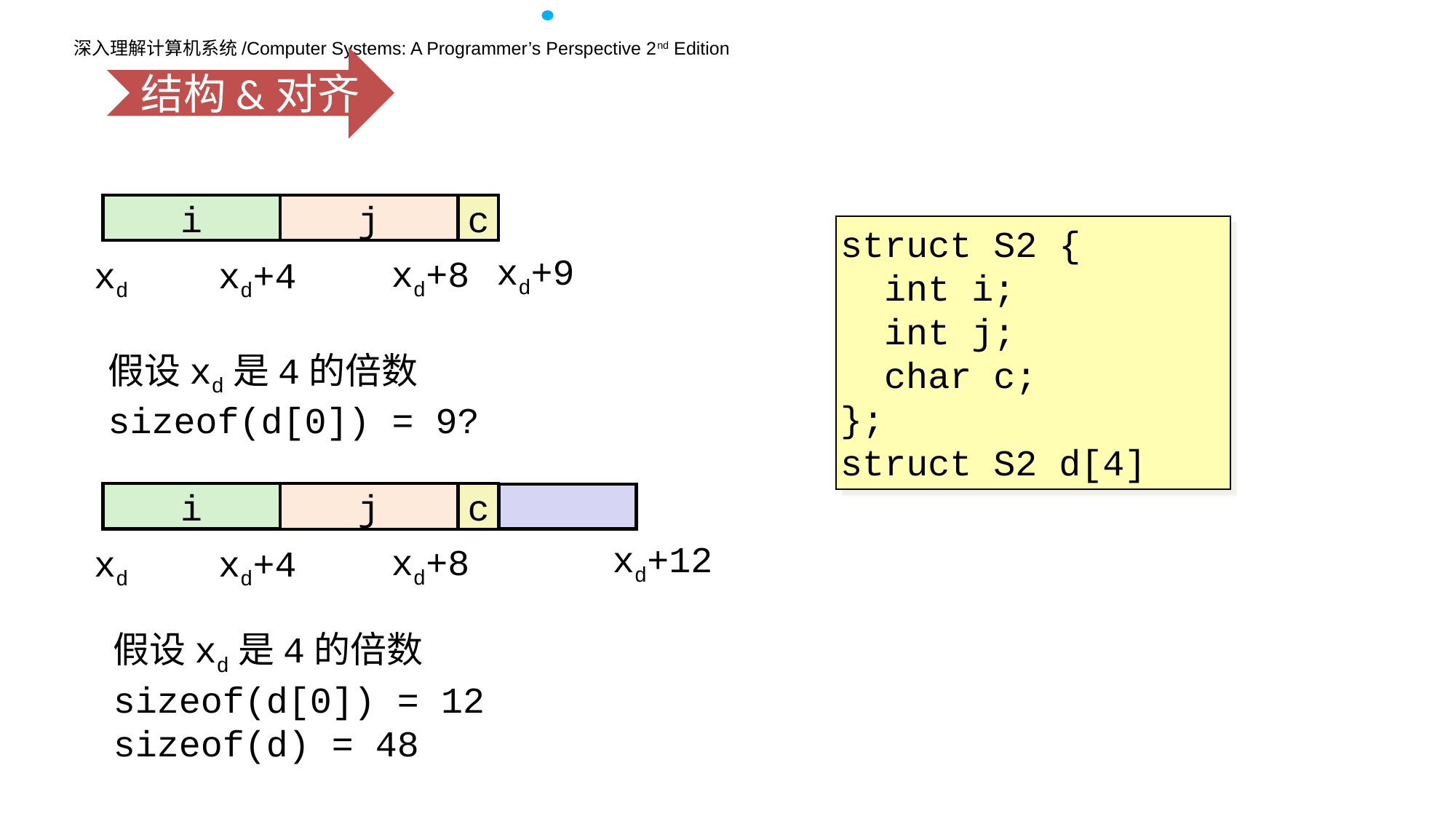

结构&对齐
i
c
j
struct S2 {
  int i;
  int j;
  char c;
};
struct S2 d[4]
xd+9
xd+8
xd
xd+4
假设xd是4的倍数
sizeof(d[0]) = 9?
i
c
j

xd+12
xd+8
xd
xd+4
假设xd是4的倍数
sizeof(d[0]) = 12
sizeof(d) = 48